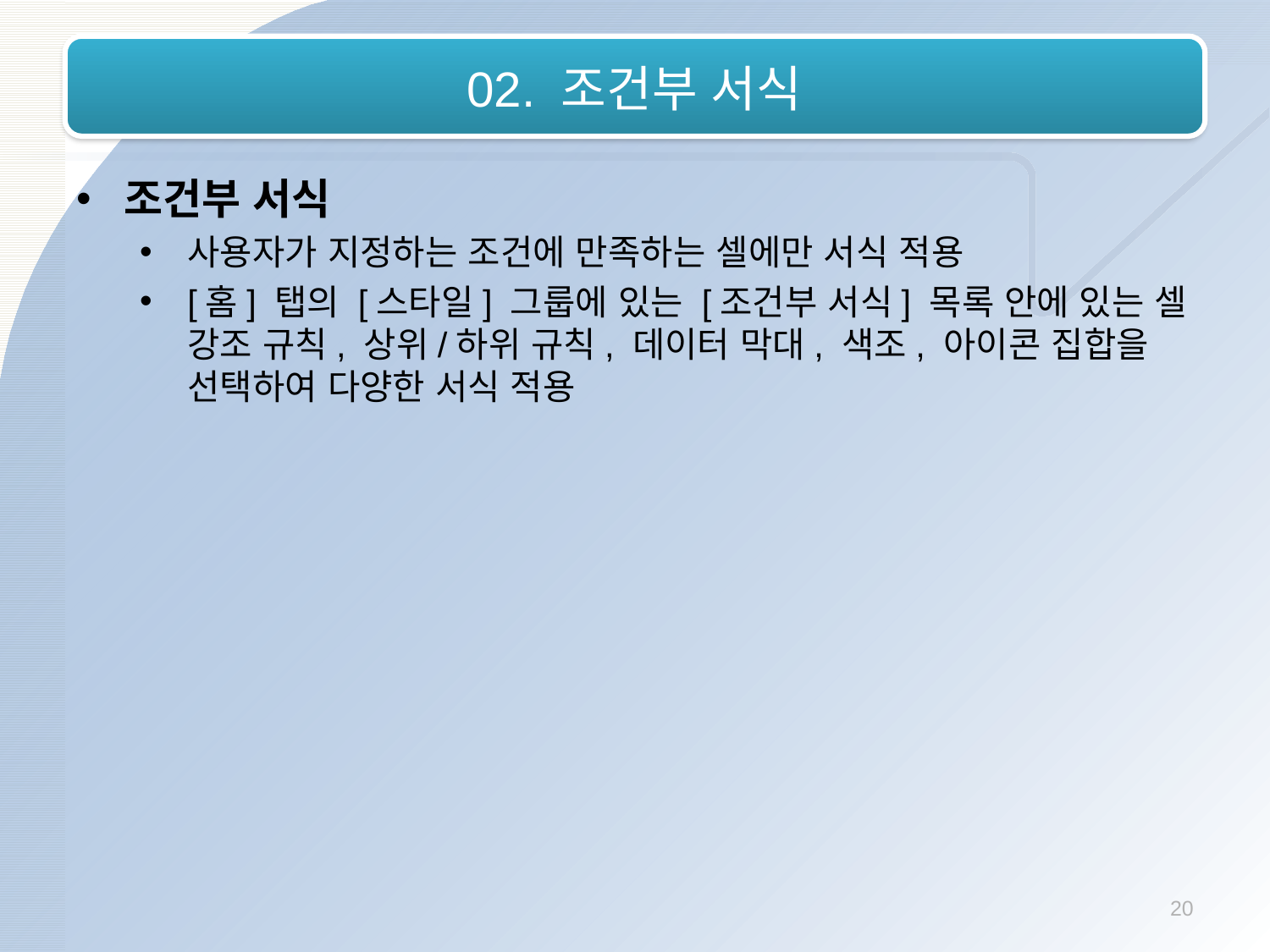

# 02. 조건부 서식
조건부 서식
사용자가 지정하는 조건에 만족하는 셀에만 서식 적용
[홈] 탭의 [스타일] 그룹에 있는 [조건부 서식] 목록 안에 있는 셀 강조 규칙, 상위/하위 규칙, 데이터 막대, 색조, 아이콘 집합을 선택하여 다양한 서식 적용

20